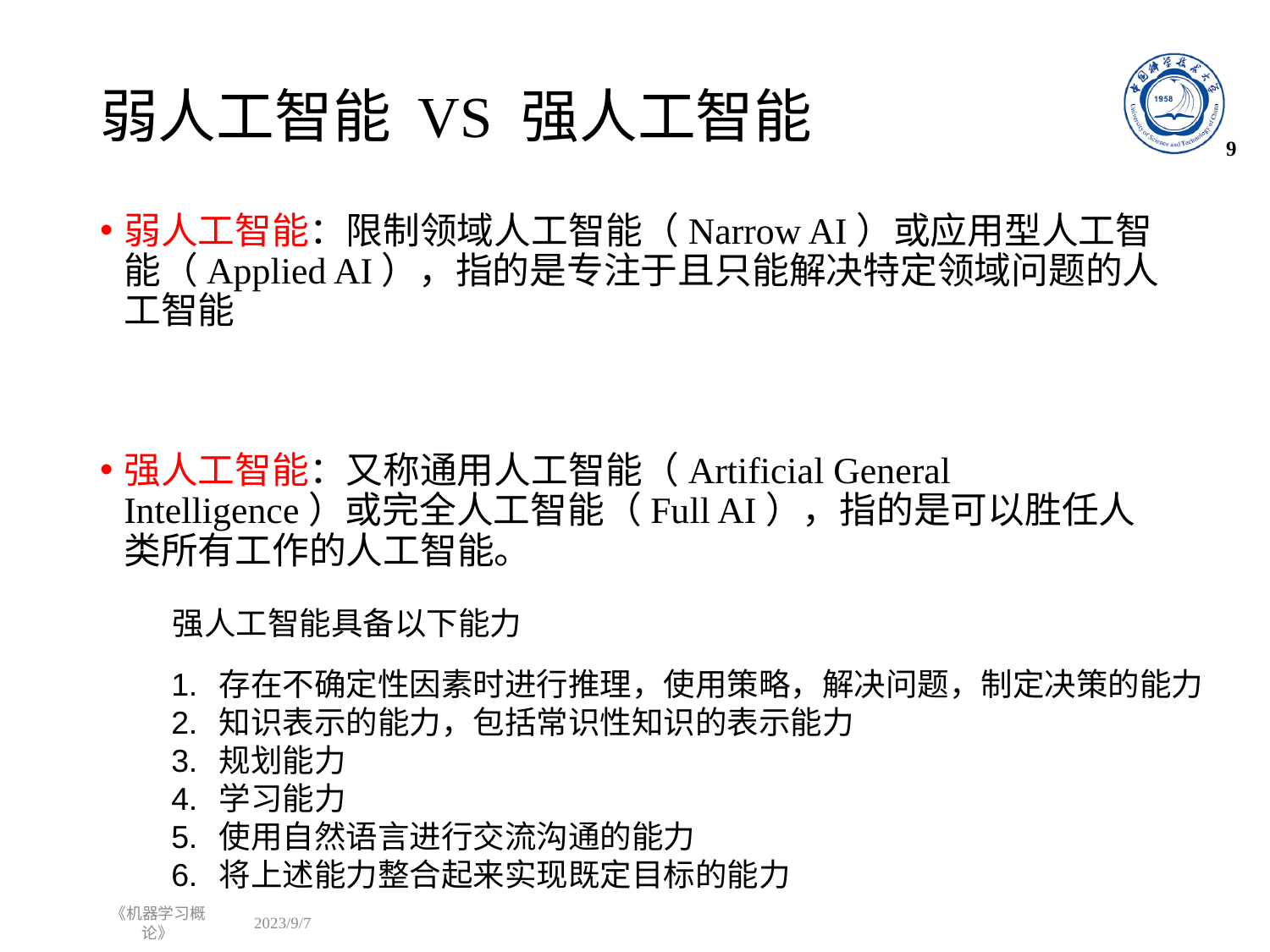

# 弱人工智能 VS 强人工智能
9
弱人工智能：限制领域人工智能（Narrow AI）或应用型人工智能（Applied AI），指的是专注于且只能解决特定领域问题的人工智能

强人工智能：又称通用人工智能（Artificial General Intelligence）或完全人工智能（Full AI），指的是可以胜任人类所有工作的人工智能。
强人工智能具备以下能力
存在不确定性因素时进行推理，使用策略，解决问题，制定决策的能力
知识表示的能力，包括常识性知识的表示能力
规划能力
学习能力
使用自然语言进行交流沟通的能力
将上述能力整合起来实现既定目标的能力
《机器学习概论》
2023/9/7